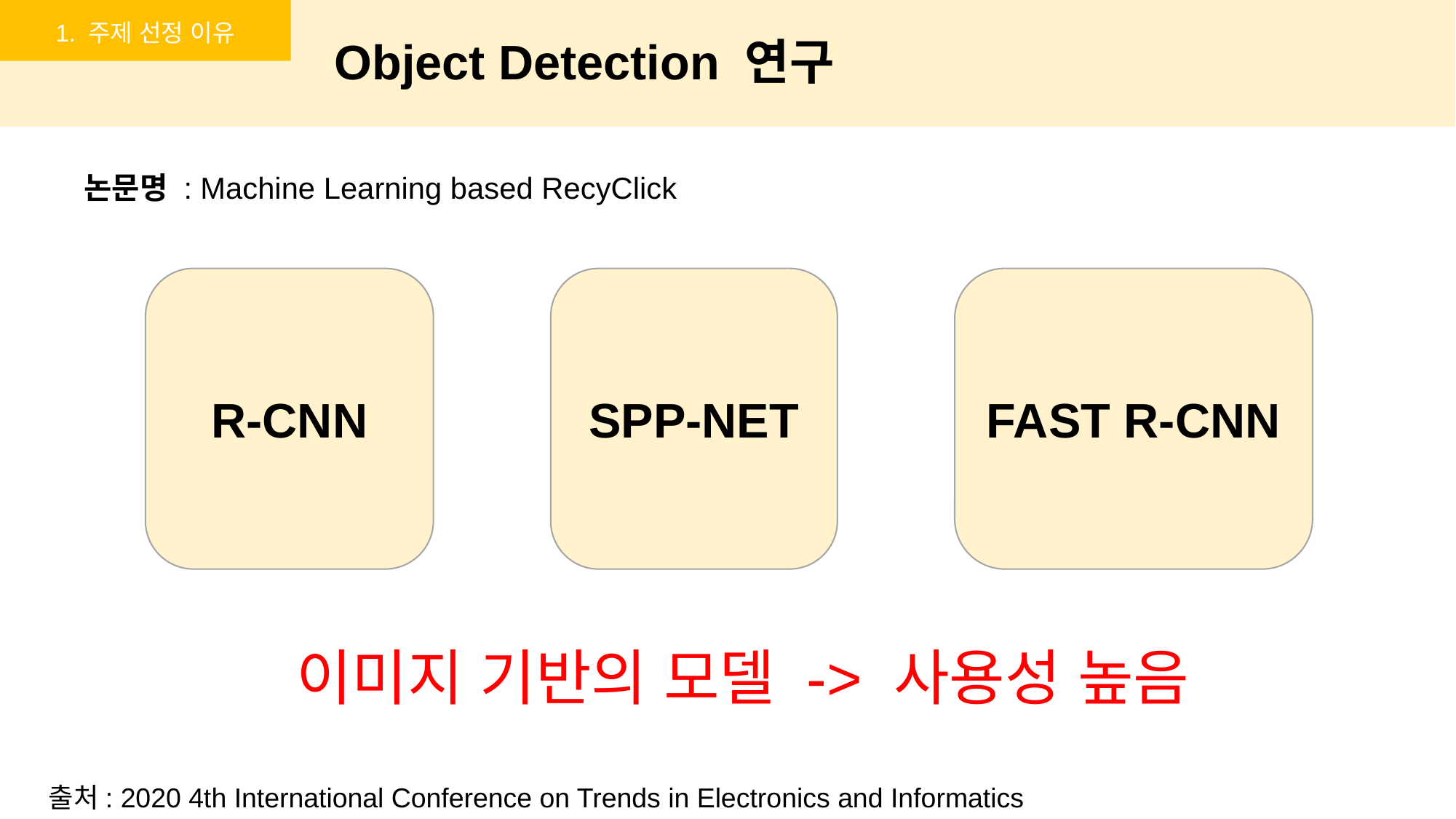

1. 주제 선정 이유
Object Detection 연구
논문명 : Machine Learning based RecyClick
R-CNN
SPP-NET
FAST R-CNN
이미지 기반의 모델 -> 사용성 높음
출처: 2020 4th International Conference on Trends in Electronics and Informatics